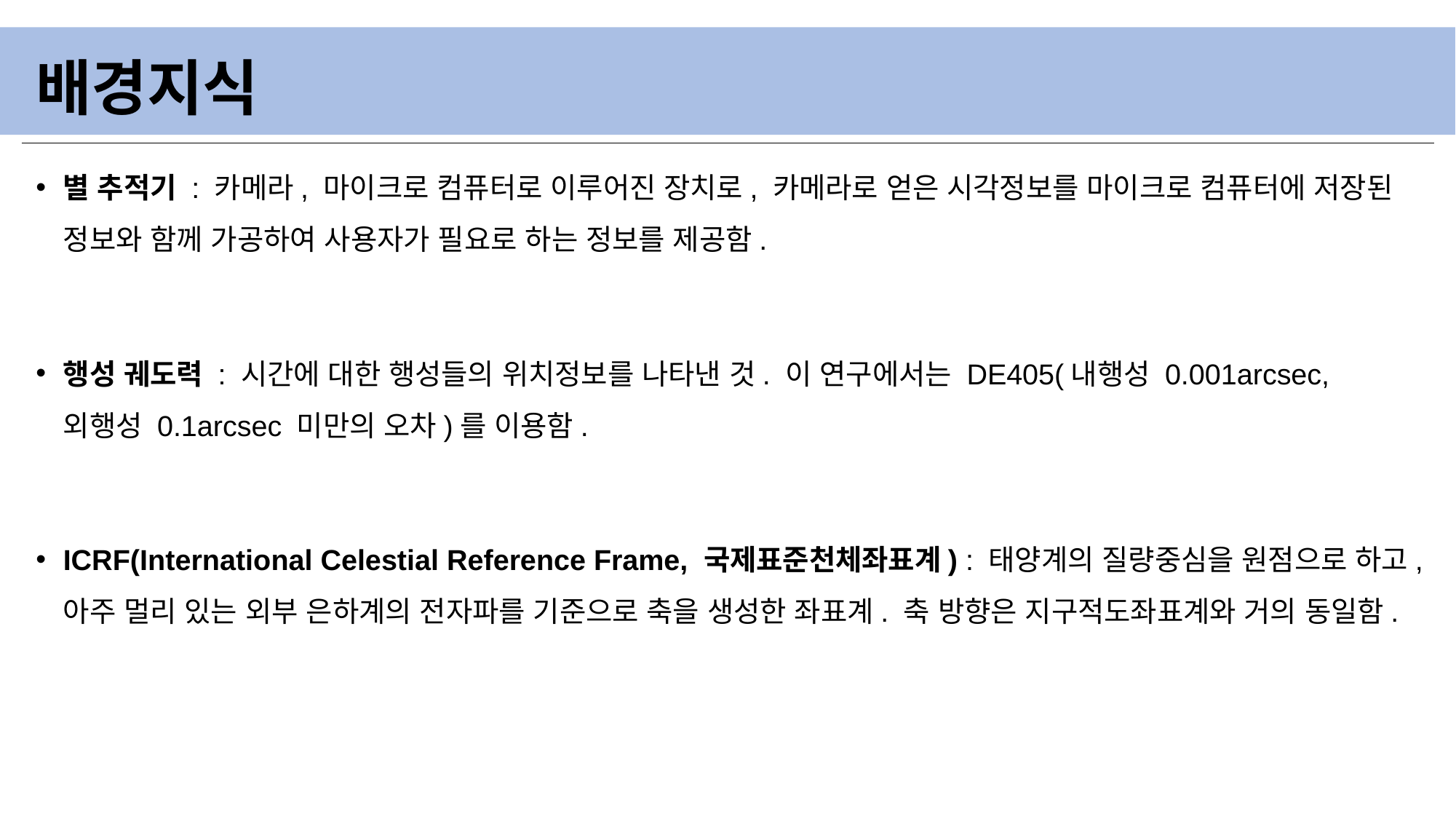

# 배경지식
별 추적기 : 카메라, 마이크로 컴퓨터로 이루어진 장치로, 카메라로 얻은 시각정보를 마이크로 컴퓨터에 저장된 정보와 함께 가공하여 사용자가 필요로 하는 정보를 제공함.

행성 궤도력 : 시간에 대한 행성들의 위치정보를 나타낸 것. 이 연구에서는 DE405(내행성 0.001arcsec, 외행성 0.1arcsec 미만의 오차)를 이용함.

ICRF(International Celestial Reference Frame, 국제표준천체좌표계) : 태양계의 질량중심을 원점으로 하고, 아주 멀리 있는 외부 은하계의 전자파를 기준으로 축을 생성한 좌표계. 축 방향은 지구적도좌표계와 거의 동일함.